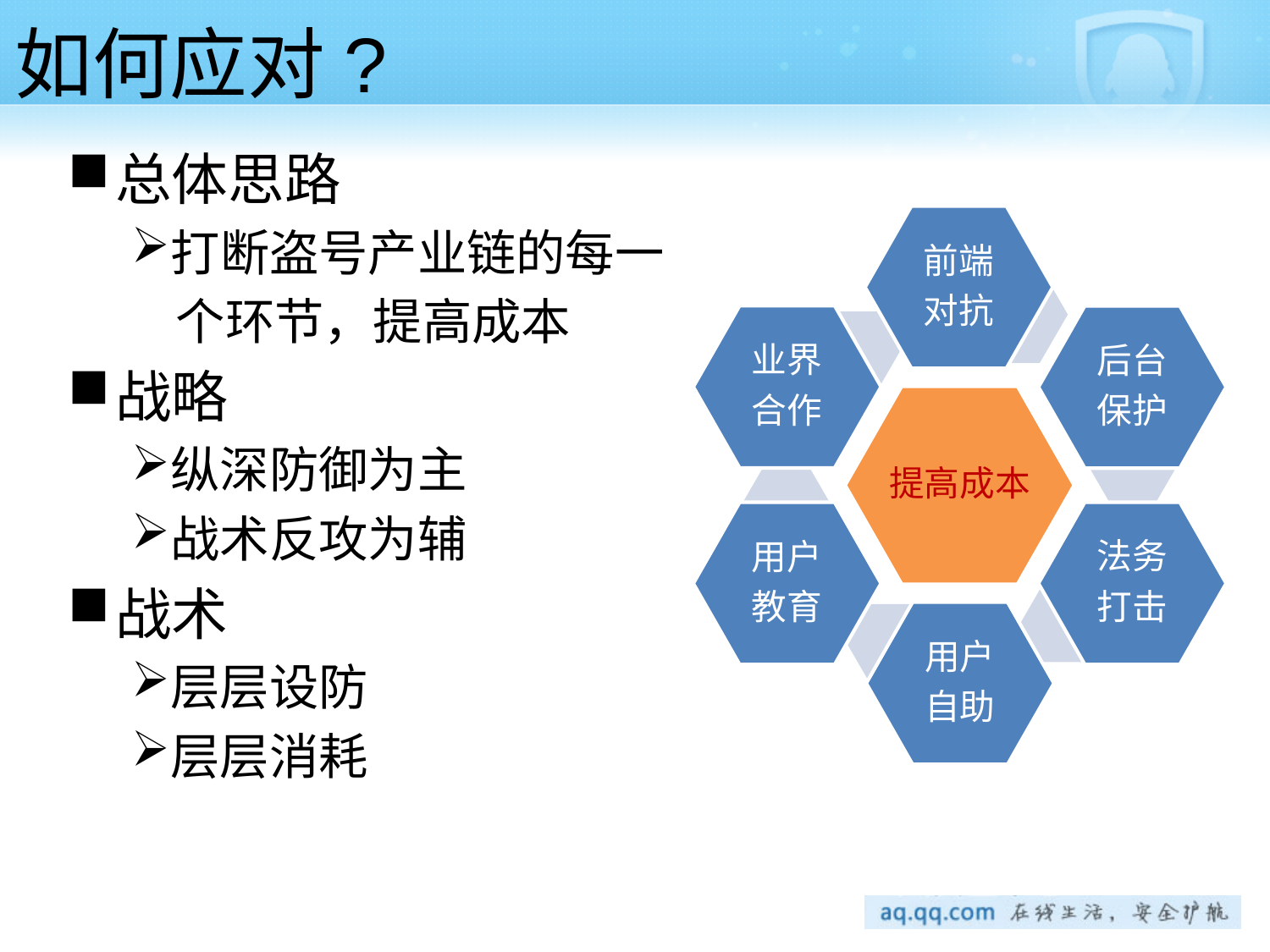

# 如何应对?
总体思路
打断盗号产业链的每一
   个环节，提高成本
战略
纵深防御为主
战术反攻为辅
战术
层层设防
层层消耗

提高成本
前端
对抗
后台
保护
法务
打击
用户
自助
用户
教育
业界
合作